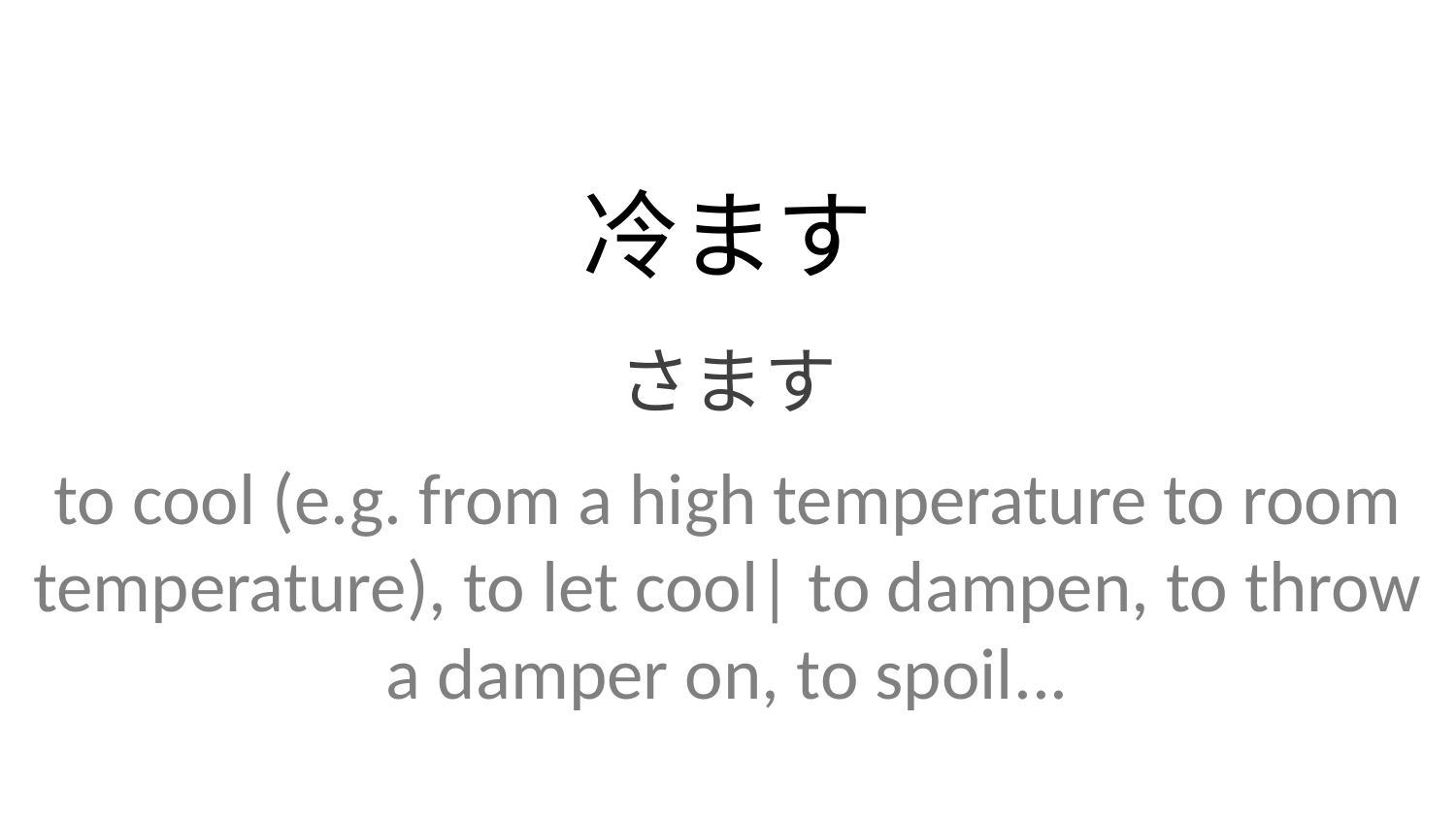

冷ます

さます
to cool (e.g. from a high temperature to room temperature), to let cool| to dampen, to throw a damper on, to spoil...